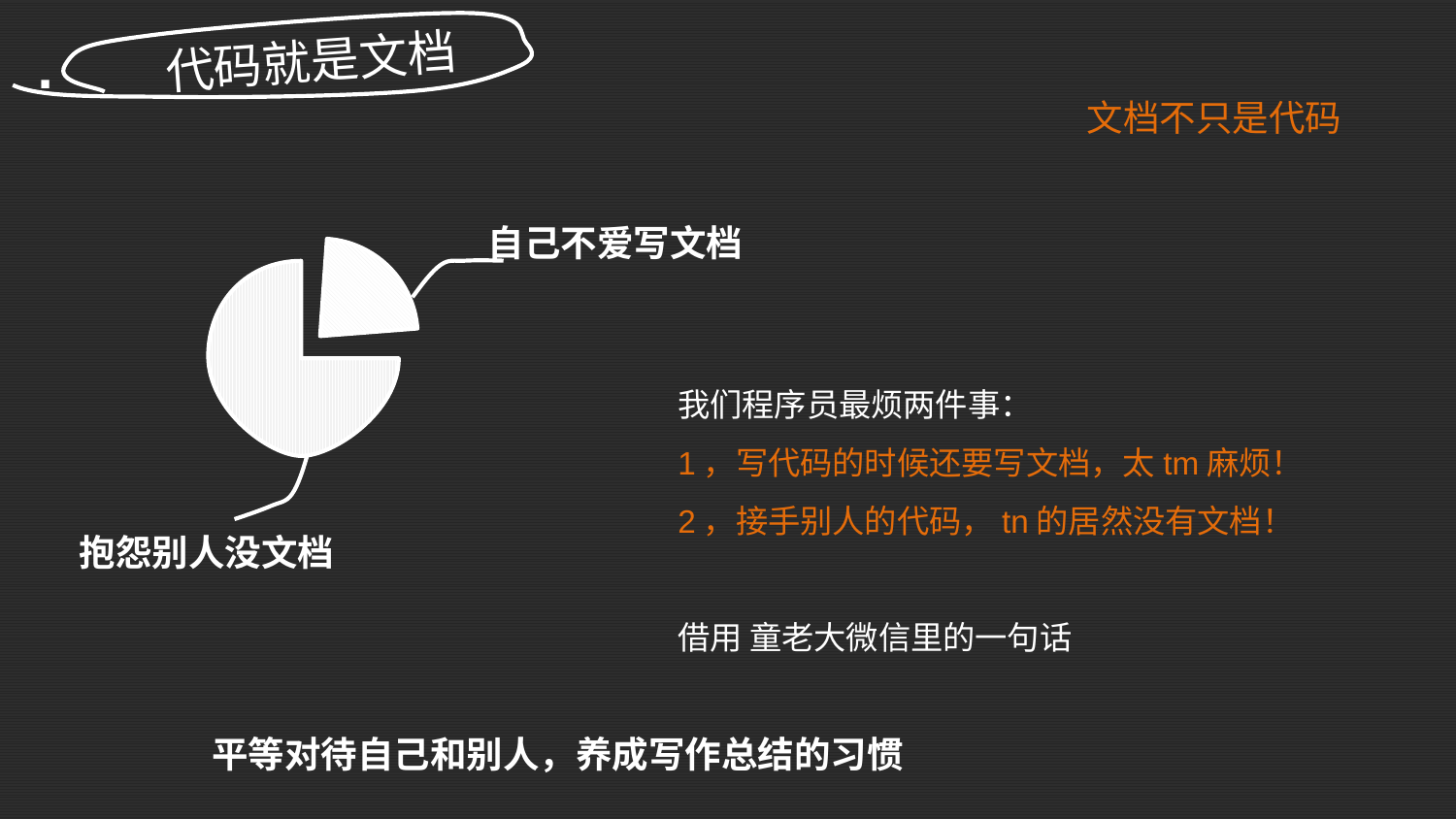

代码就是文档
.
文档不只是代码
自己不爱写文档

我们程序员最烦两件事：
1，写代码的时候还要写文档，太tm麻烦！
2，接手别人的代码，tn的居然没有文档！

借用 童老大微信里的一句话

抱怨别人没文档
平等对待自己和别人，养成写作总结的习惯